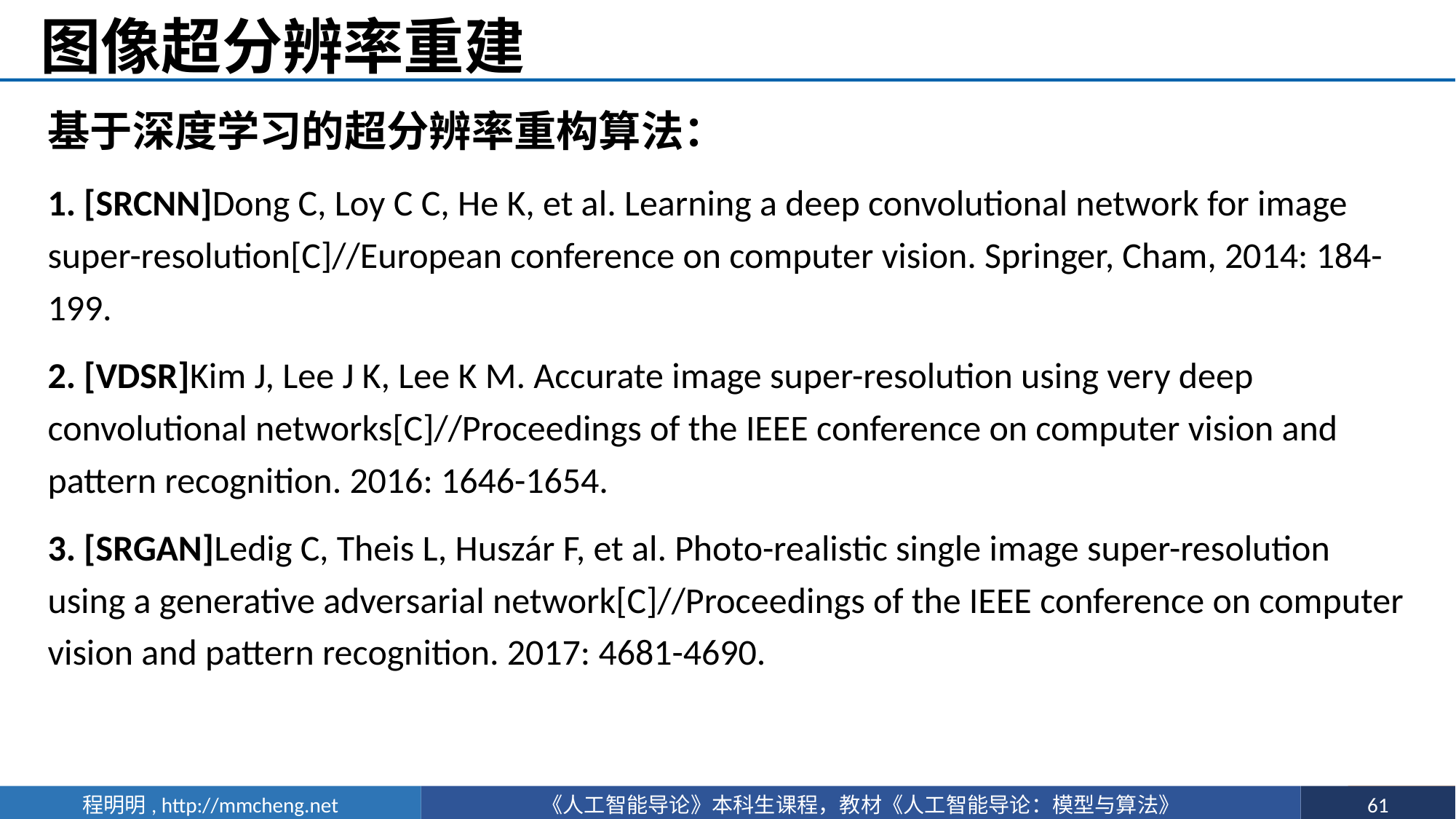

# 图像超分辨率重建
基于深度学习的超分辨率重构算法：
1. [SRCNN]Dong C, Loy C C, He K, et al. Learning a deep convolutional network for image super-resolution[C]//European conference on computer vision. Springer, Cham, 2014: 184-199.
2. [VDSR]Kim J, Lee J K, Lee K M. Accurate image super-resolution using very deep convolutional networks[C]//Proceedings of the IEEE conference on computer vision and pattern recognition. 2016: 1646-1654.
3. [SRGAN]Ledig C, Theis L, Huszár F, et al. Photo-realistic single image super-resolution using a generative adversarial network[C]//Proceedings of the IEEE conference on computer vision and pattern recognition. 2017: 4681-4690.